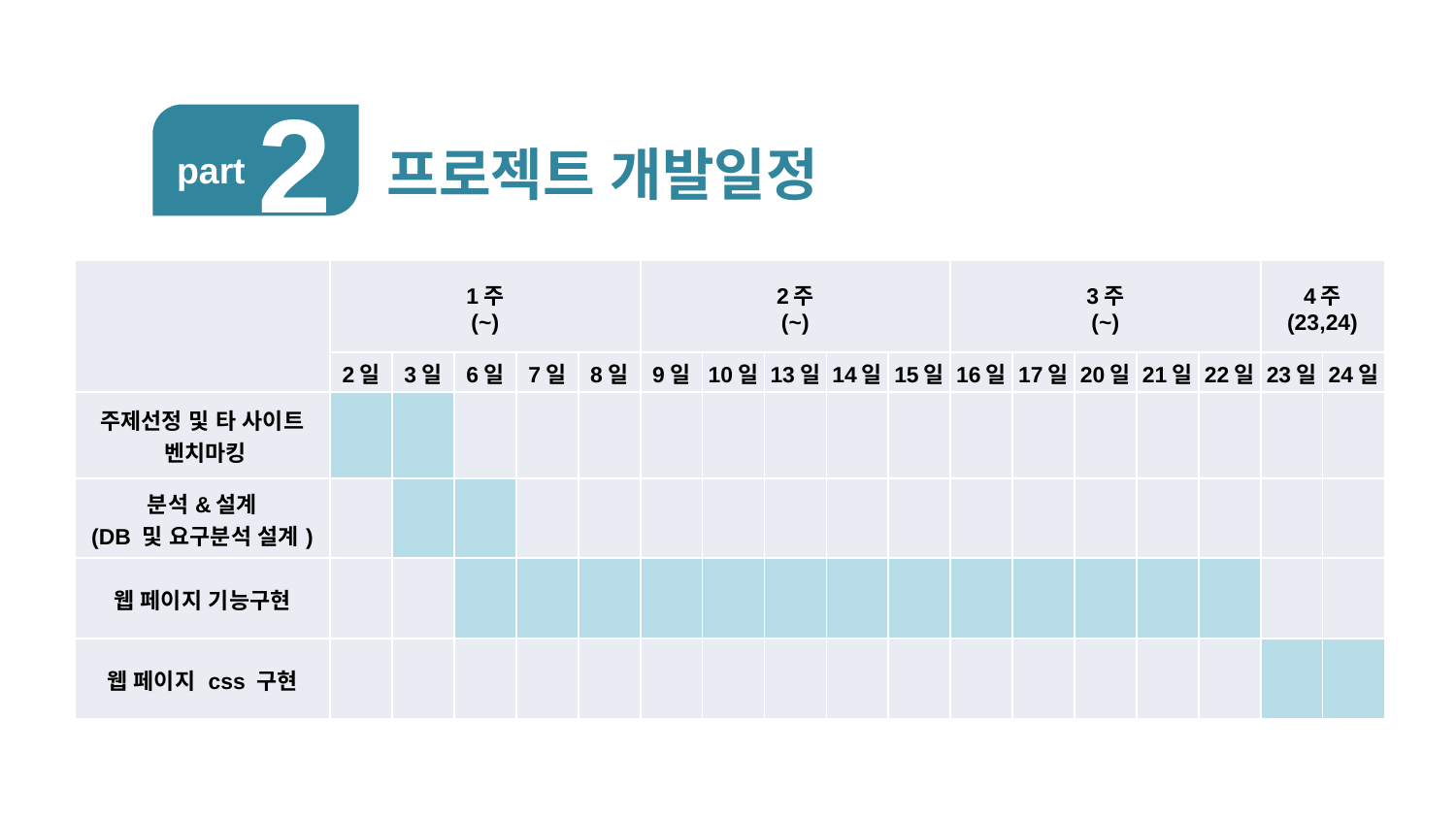

2

프로젝트 개발일정
part
|  | 1주 (~) |  |  |  |  | 2주 (~) |  |  |  |  | 3주 (~) |  |  |  |  | 4주 (23,24) |  |
| --- | --- | --- | --- | --- | --- | --- | --- | --- | --- | --- | --- | --- | --- | --- | --- | --- | --- |
|  | 2일 | 3일 | 6일 | 7일 | 8일 | 9일 | 10일 | 13일 | 14일 | 15일 | 16일 | 17일 | 20일 | 21일 | 22일 | 23일 | 24일 |
| 주제선정 및 타 사이트 벤치마킹 |  |  |  |  |  |  |  |  |  |  |  |  |  |  |  |  |  |
| 분석&설계 (DB 및 요구분석 설계) |  |  |  |  |  |  |  |  |  |  |  |  |  |  |  |  |  |
| 웹 페이지 기능구현 |  |  |  |  |  |  |  |  |  |  |  |  |  |  |  |  |  |
| 웹 페이지 css 구현 |  |  |  |  |  |  |  |  |  |  |  |  |  |  |  |  |  |